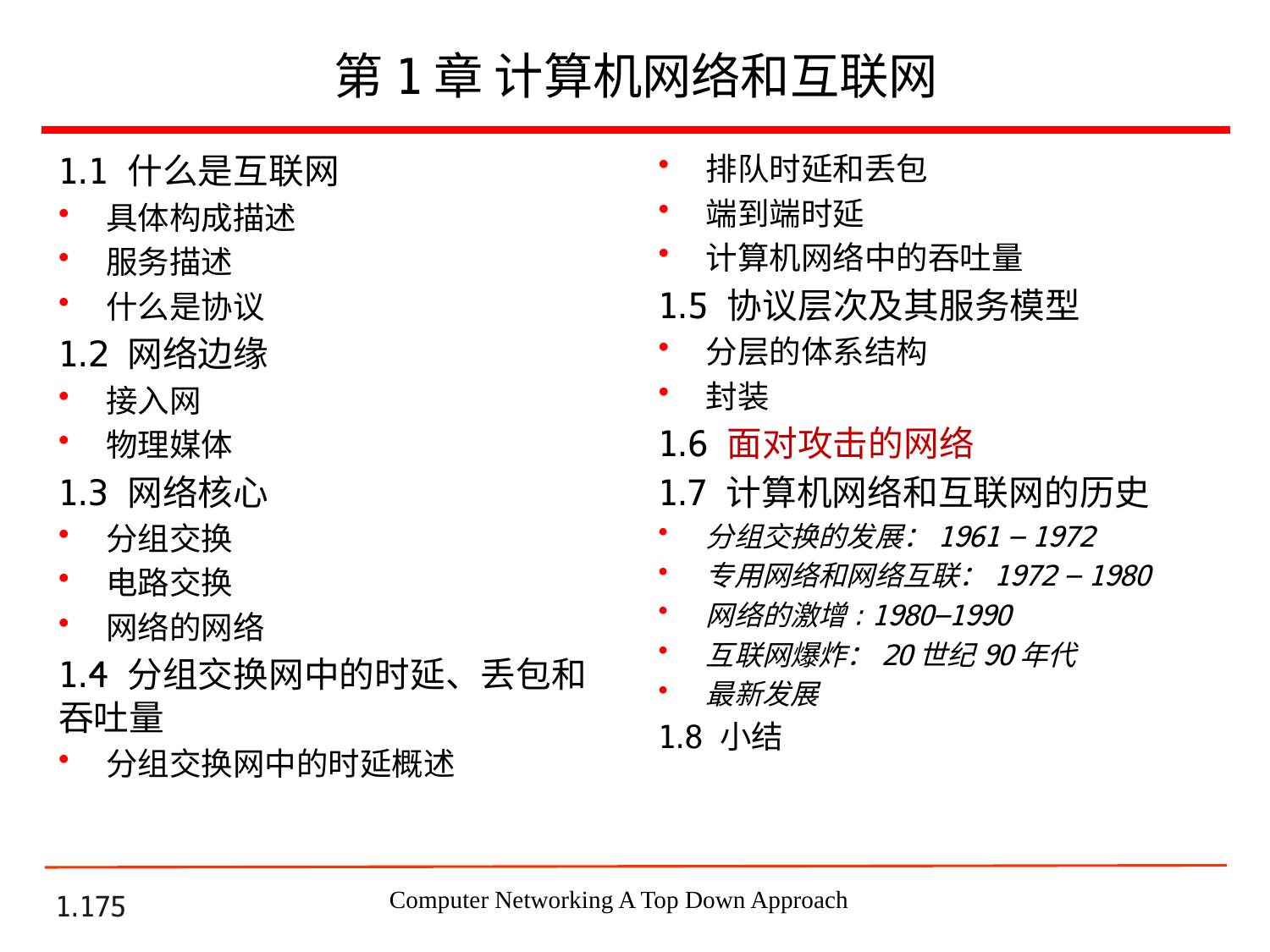

# 第1章 计算机网络和互联网
1.1 什么是互联网
具体构成描述
服务描述
什么是协议
1.2 网络边缘
接入网
物理媒体
1.3 网络核心
分组交换
电路交换
网络的网络
1.4 分组交换网中的时延、丢包和吞吐量
分组交换网中的时延概述
排队时延和丢包
端到端时延
计算机网络中的吞吐量
1.5 协议层次及其服务模型
分层的体系结构
封装
1.6 面对攻击的网络
1.7 计算机网络和互联网的历史
分组交换的发展：1961 – 1972
专用网络和网络互联：1972 – 1980
网络的激增: 1980–1990
互联网爆炸：20世纪90年代
最新发展
1.8 小结